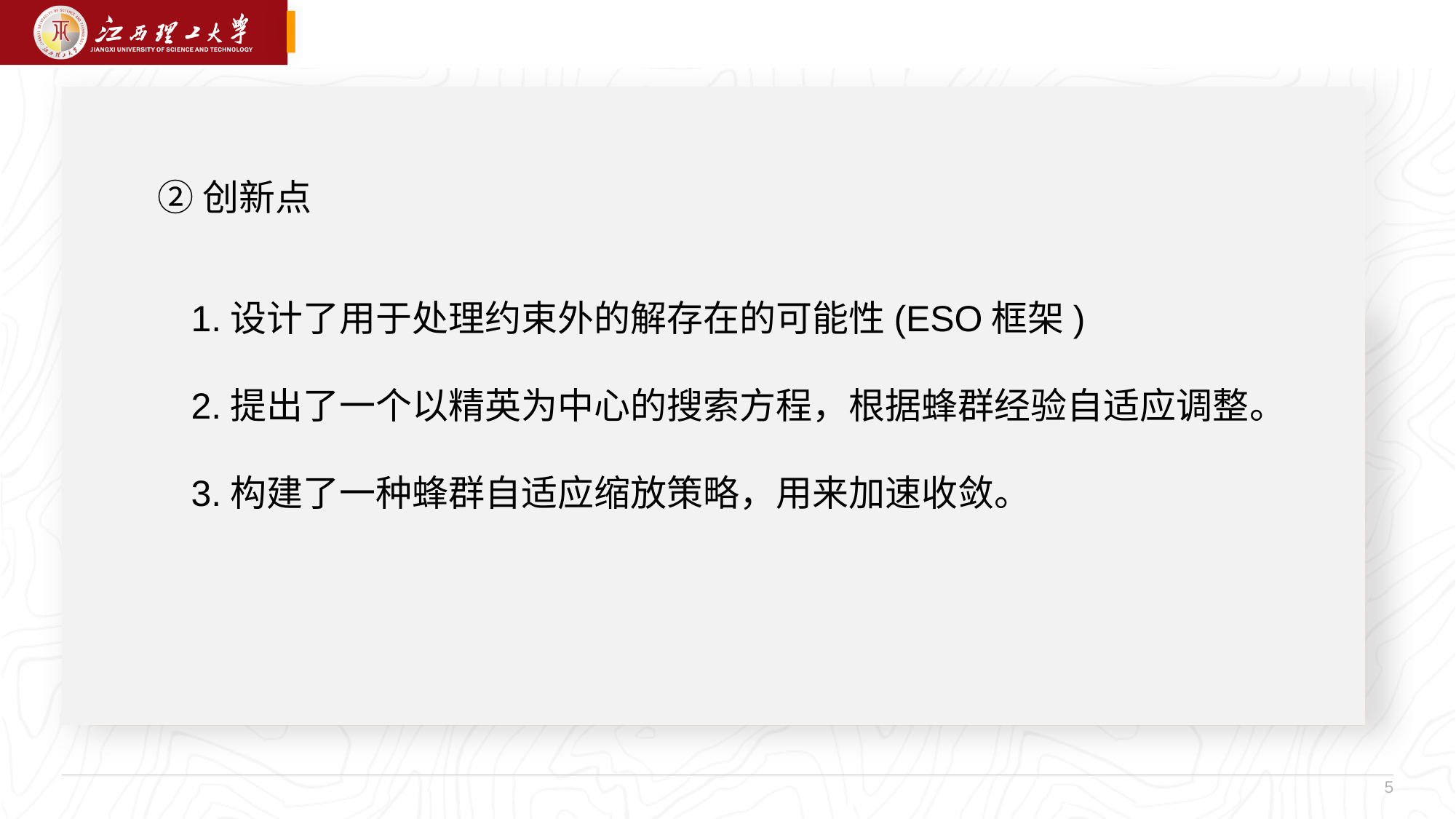

②创新点
1.设计了用于处理约束外的解存在的可能性(ESO框架)

2.提出了一个以精英为中心的搜索方程，根据蜂群经验自适应调整。

3.构建了一种蜂群自适应缩放策略，用来加速收敛。

   5